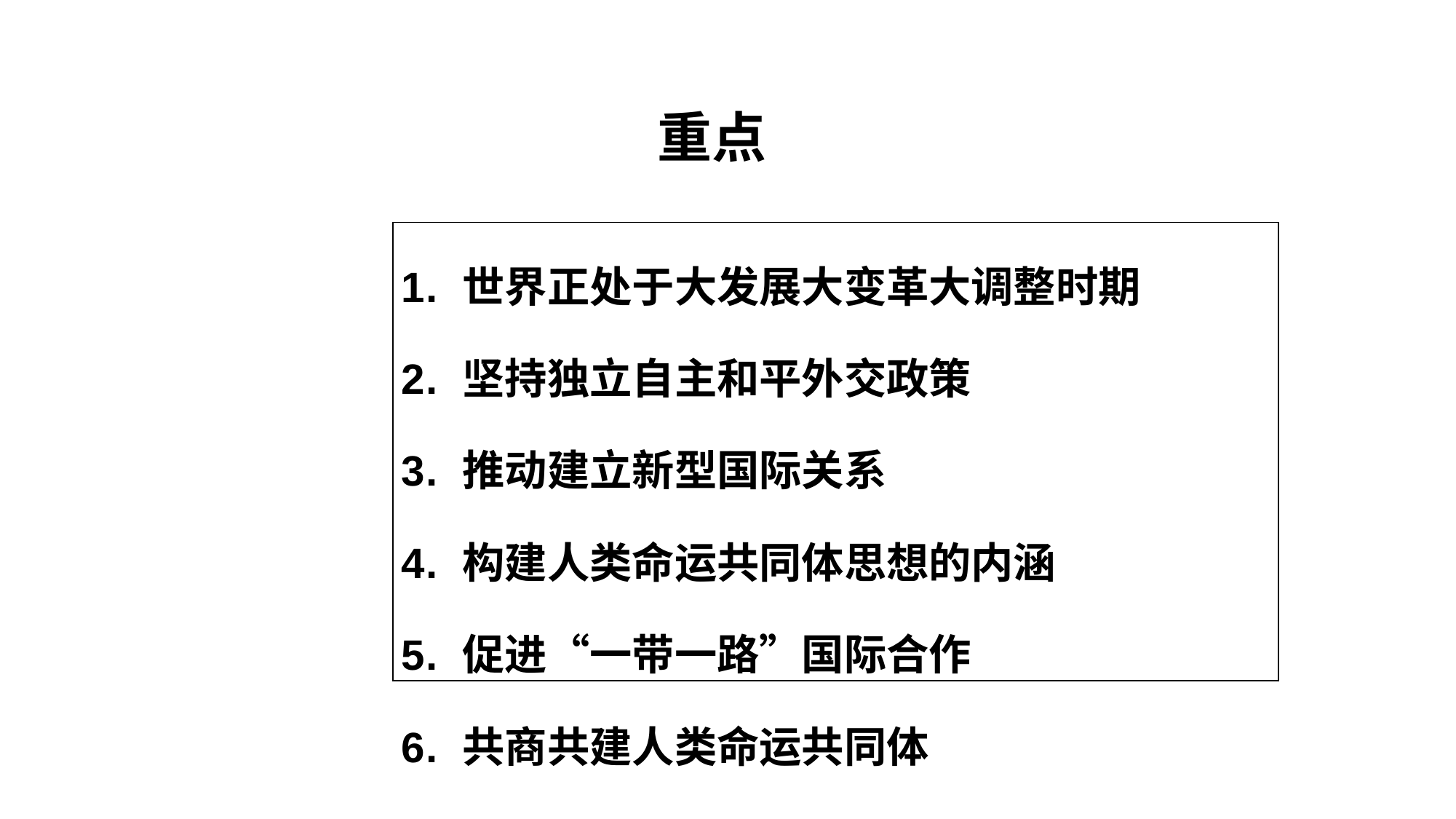

重点
| 世界正处于大发展大变革大调整时期 坚持独立自主和平外交政策 推动建立新型国际关系 构建人类命运共同体思想的内涵 促进“一带一路”国际合作 共商共建人类命运共同体 |
| --- |